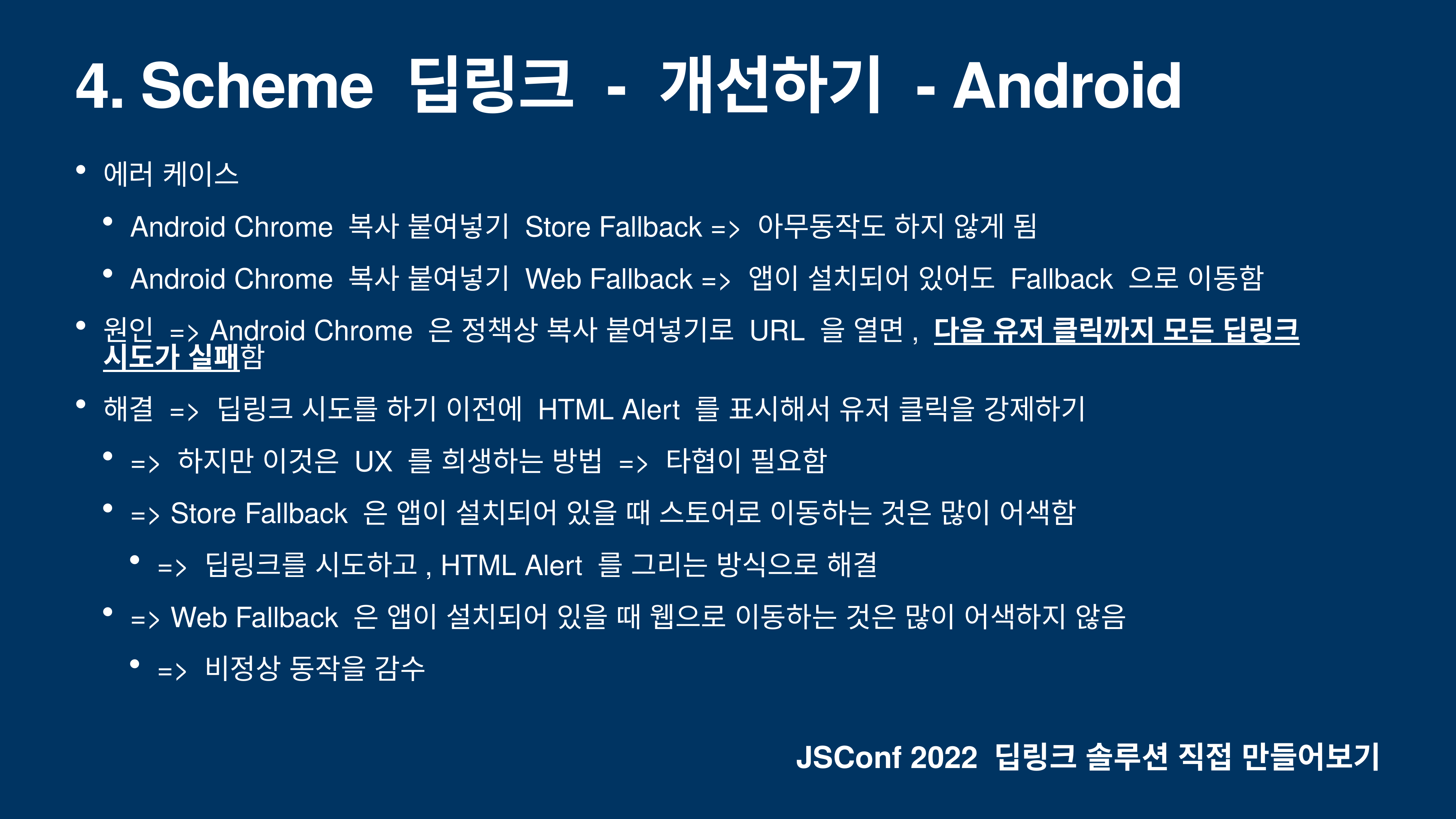

# 4. Scheme 딥링크 - 개선하기 - Android
에러 케이스
Android Chrome 복사 붙여넣기 Store Fallback => 아무동작도 하지 않게 됨
Android Chrome 복사 붙여넣기 Web Fallback => 앱이 설치되어 있어도 Fallback 으로 이동함
원인 => Android Chrome 은 정책상 복사 붙여넣기로 URL 을 열면, 다음 유저 클릭까지 모든 딥링크 시도가 실패함
해결 => 딥링크 시도를 하기 이전에 HTML Alert 를 표시해서 유저 클릭을 강제하기
=> 하지만 이것은 UX 를 희생하는 방법 => 타협이 필요함
=> Store Fallback 은 앱이 설치되어 있을 때 스토어로 이동하는 것은 많이 어색함
=> 딥링크를 시도하고, HTML Alert 를 그리는 방식으로 해결
=> Web Fallback 은 앱이 설치되어 있을 때 웹으로 이동하는 것은 많이 어색하지 않음
=> 비정상 동작을 감수
JSConf 2022 딥링크 솔루션 직접 만들어보기